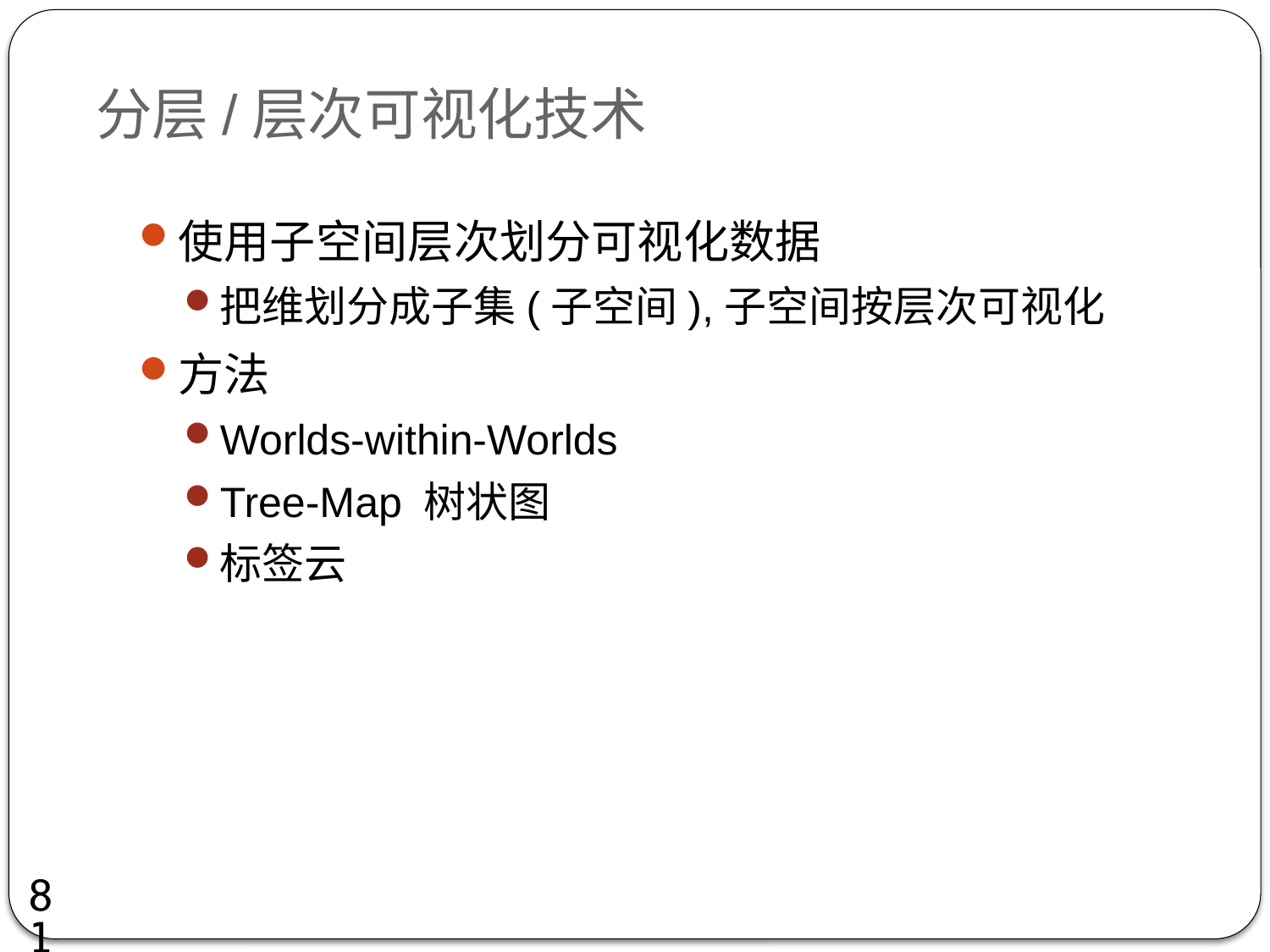

# 分层/层次可视化技术
使用子空间层次划分可视化数据
把维划分成子集(子空间),子空间按层次可视化
方法
Worlds-within-Worlds
Tree-Map 树状图
标签云
81